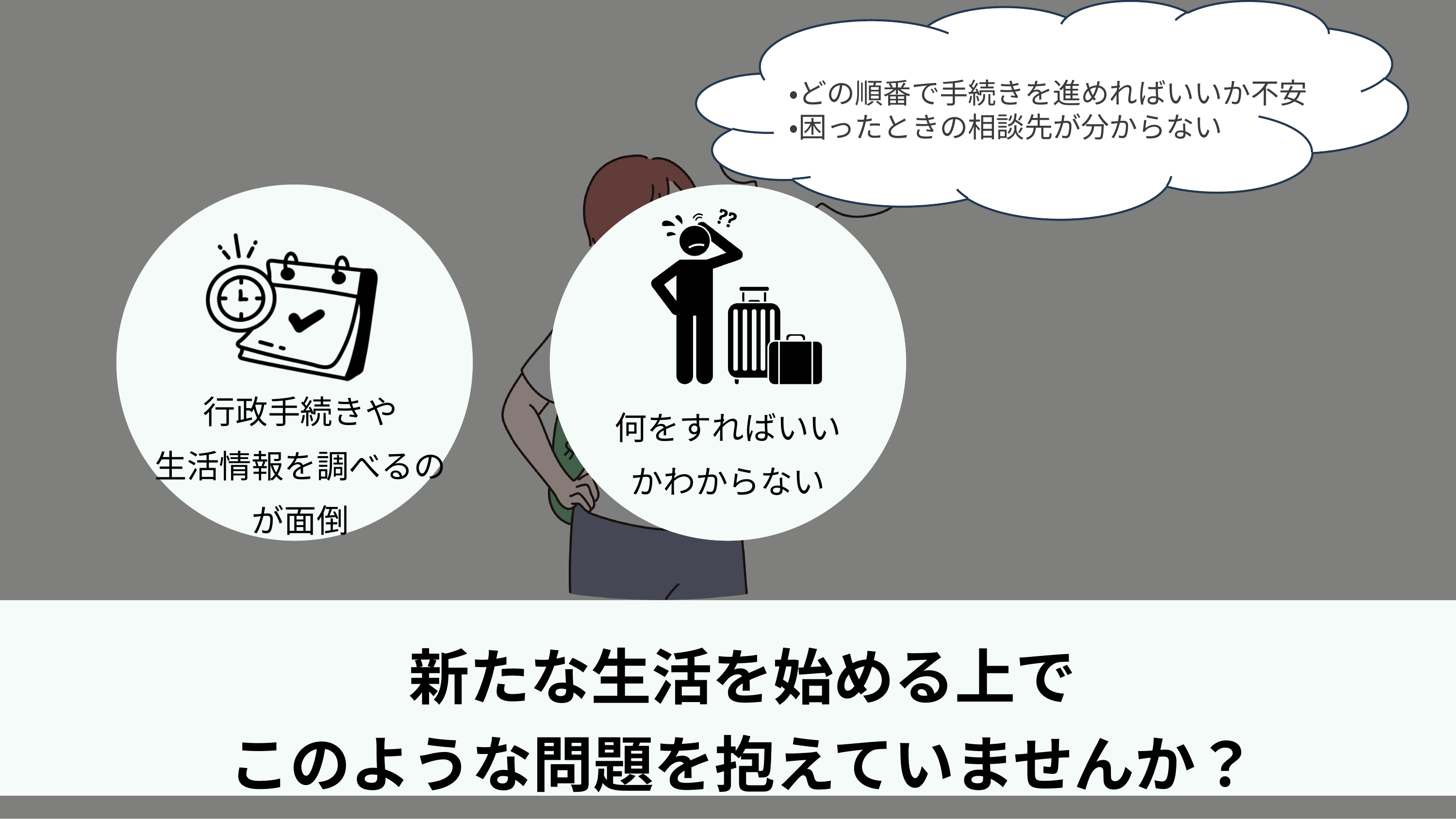

・どの順番で手続きを進めればいいか不安
・困ったときの相談先が分からない

行政手続きや
生活情報を調べるのが面倒

何をすればいいかわからない

新たな生活を始める上で
このような問題を抱えていませんか？